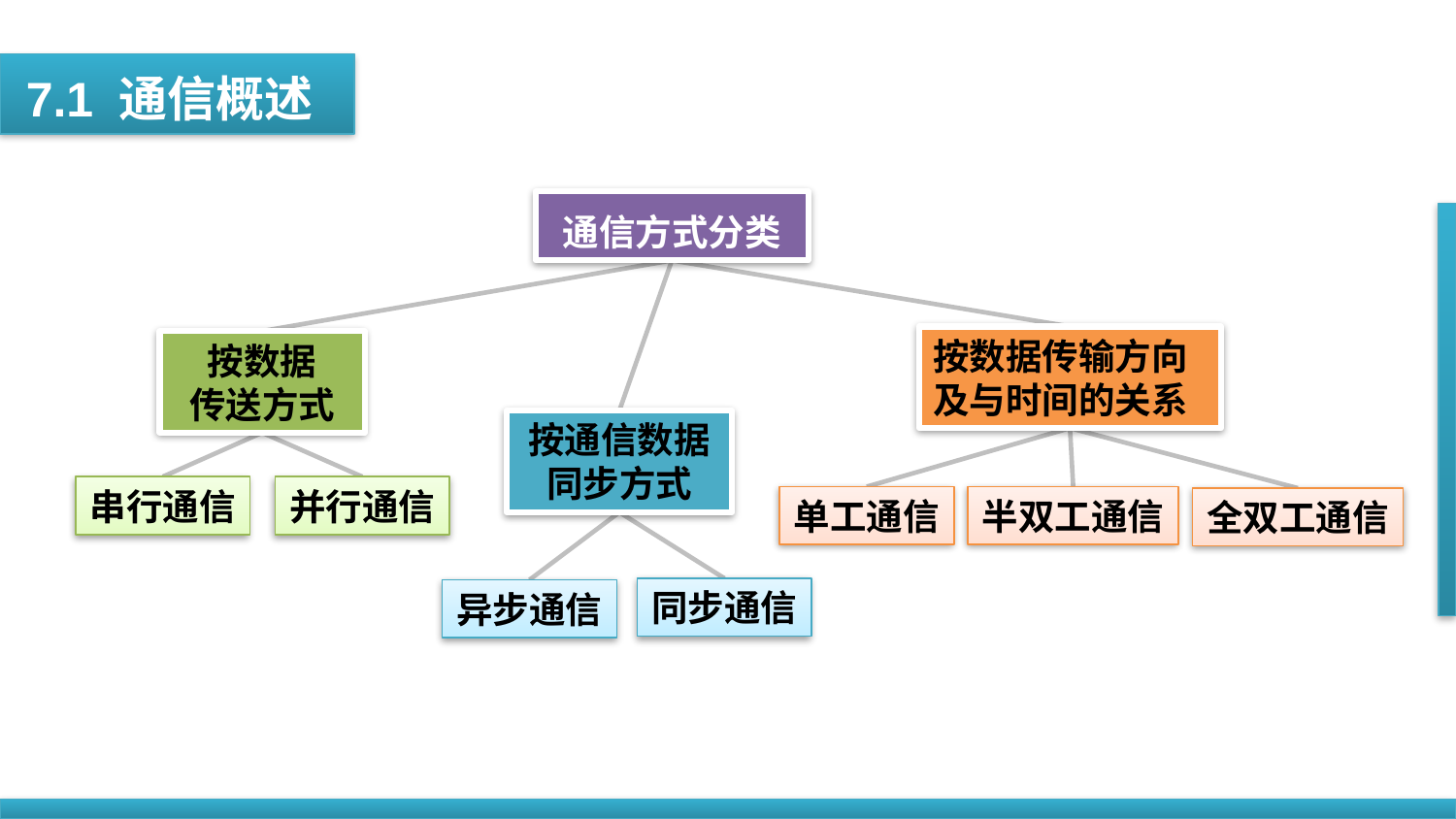

7.1 通信概述
通信方式分类
按数据传输方向
及与时间的关系
按数据
传送方式
按通信数据
同步方式
串行通信
并行通信
单工通信
半双工通信
全双工通信
同步通信
异步通信